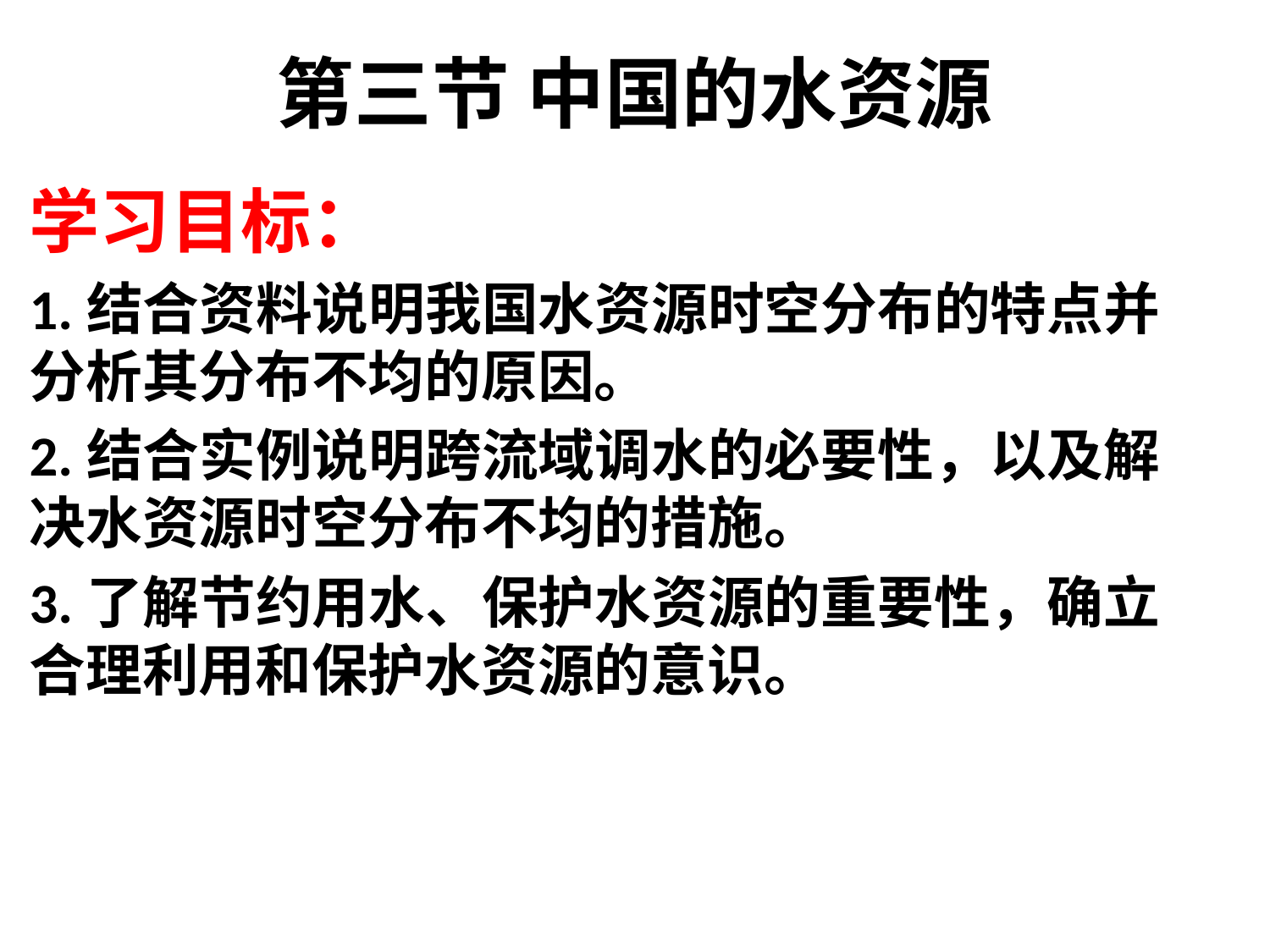

# 第三节 中国的水资源
学习目标：
1.结合资料说明我国水资源时空分布的特点并分析其分布不均的原因。
2.结合实例说明跨流域调水的必要性，以及解决水资源时空分布不均的措施。
3.了解节约用水、保护水资源的重要性，确立合理利用和保护水资源的意识。